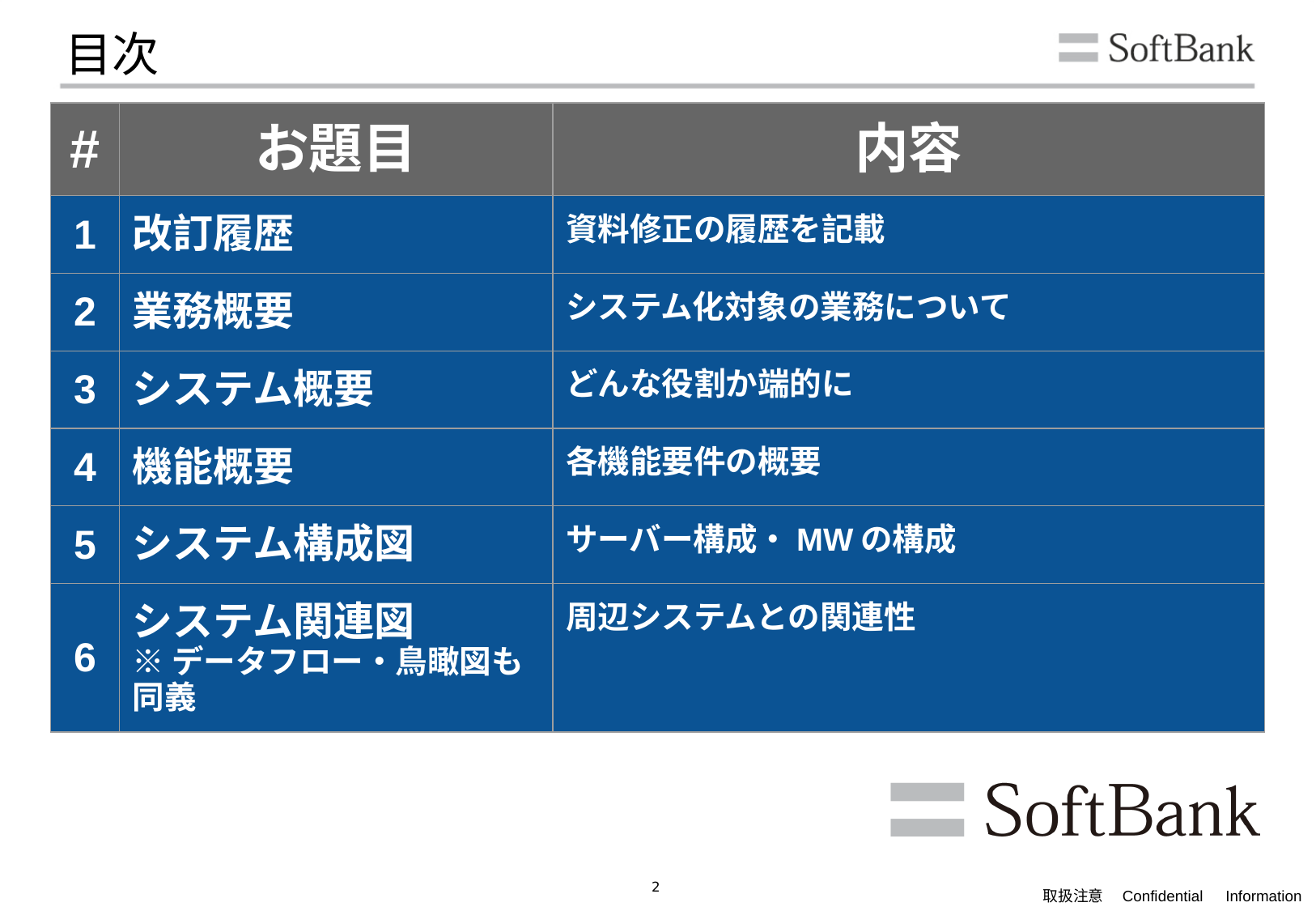

目次
| # | お題目 | 内容 |
| --- | --- | --- |
| 1 | 改訂履歴 | 資料修正の履歴を記載 |
| 2 | 業務概要 | システム化対象の業務について |
| 3 | システム概要 | どんな役割か端的に |
| 4 | 機能概要 | 各機能要件の概要 |
| 5 | システム構成図 | サーバー構成・MWの構成 |
| 6 | システム関連図 ※データフロー・鳥瞰図も同義 | 周辺システムとの関連性 |